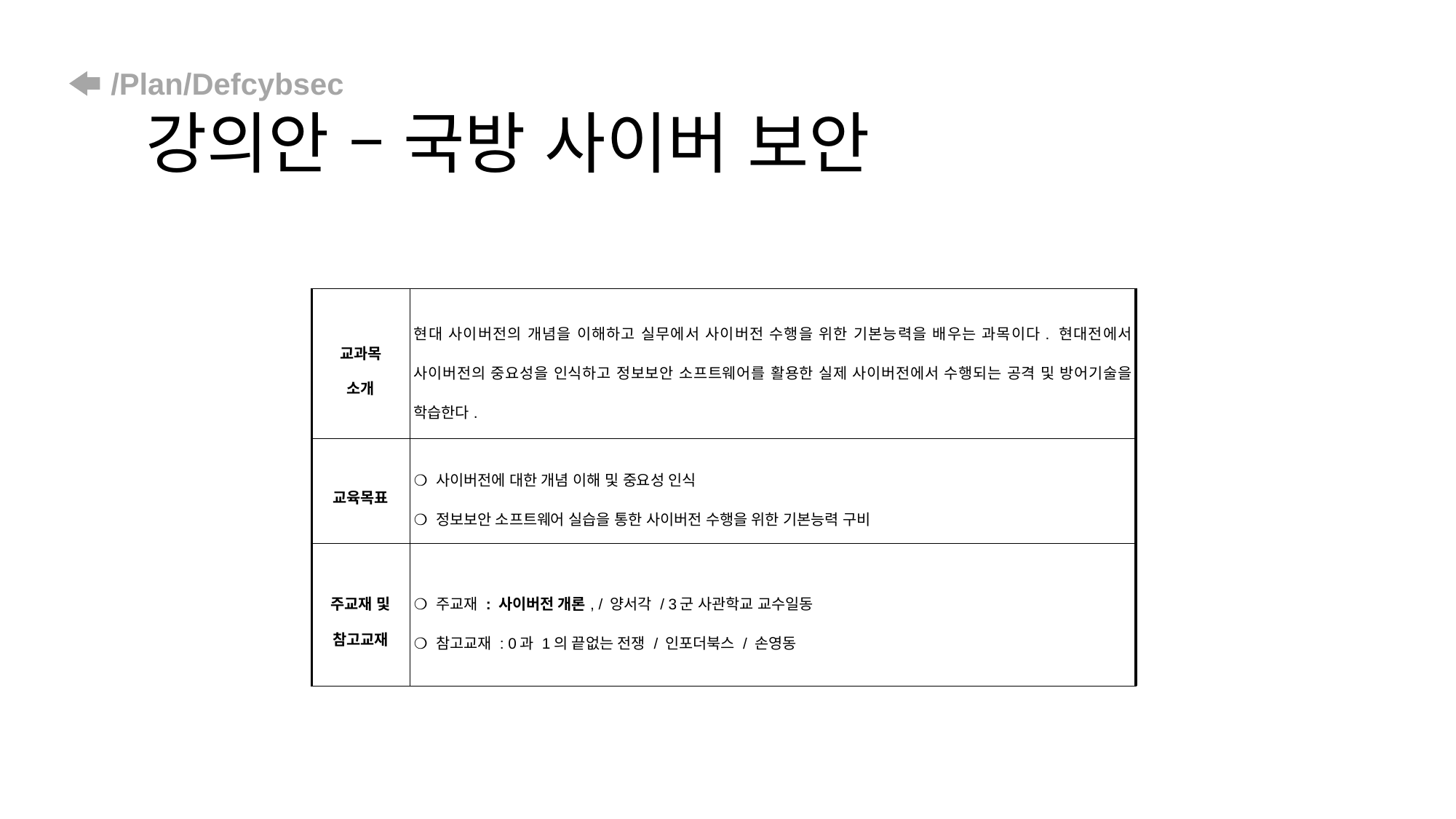

# /Plan/Defcybsec 강의안 – 국방 사이버 보안

| 교과목 소개 | 현대 사이버전의 개념을 이해하고 실무에서 사이버전 수행을 위한 기본능력을 배우는 과목이다. 현대전에서 사이버전의 중요성을 인식하고 정보보안 소프트웨어를 활용한 실제 사이버전에서 수행되는 공격 및 방어기술을 학습한다. |
| --- | --- |
| 교육목표 | ❍ 사이버전에 대한 개념 이해 및 중요성 인식 ❍ 정보보안 소프트웨어 실습을 통한 사이버전 수행을 위한 기본능력 구비 |
| 주교재 및 참고교재 | ❍ 주교재 : 사이버전 개론, / 양서각 / 3군 사관학교 교수일동 ❍ 참고교재 : 0과 1의 끝없는 전쟁 / 인포더북스 / 손영동 |